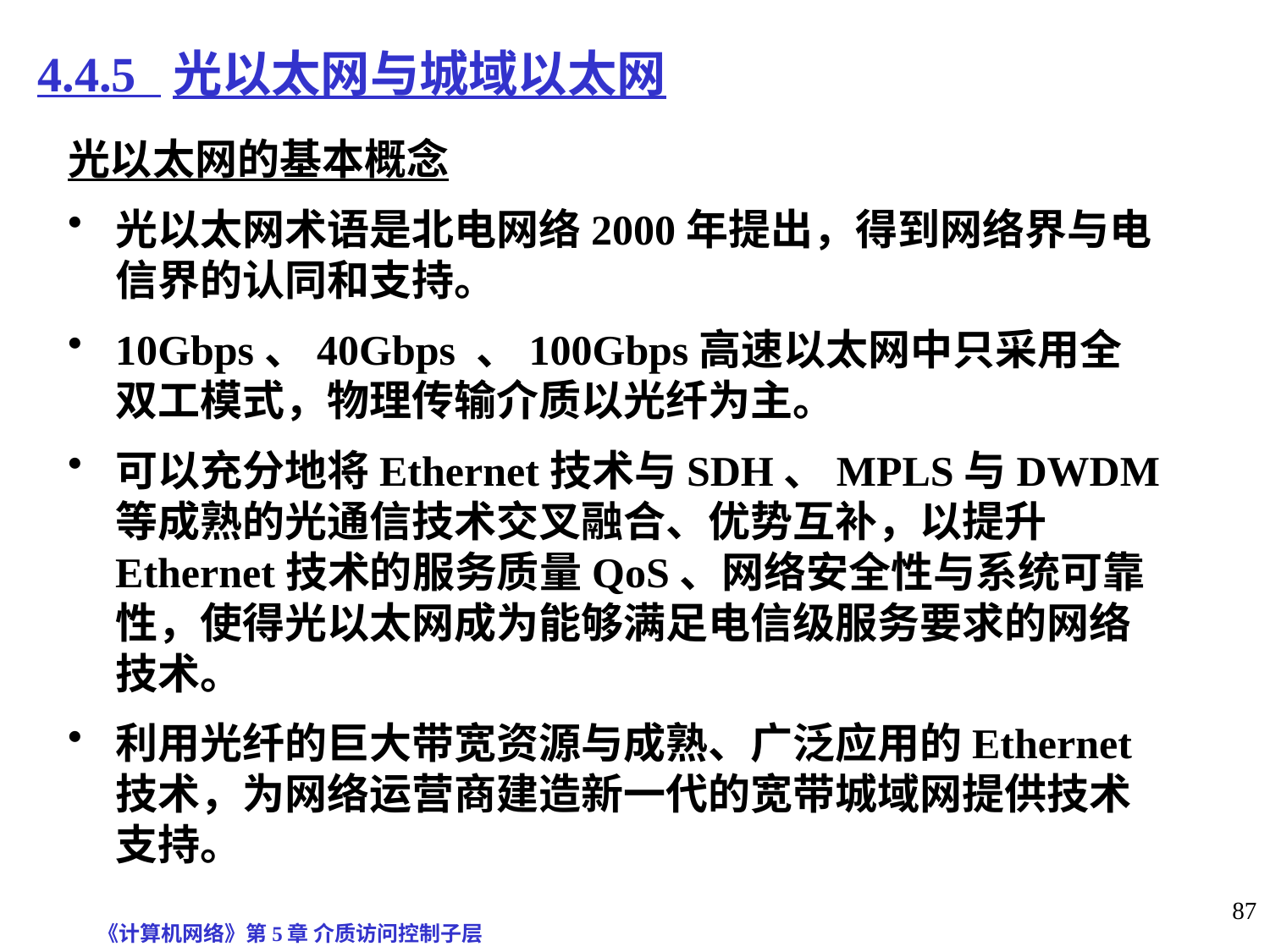

# 4.4.5  光以太网与城域以太网
光以太网的基本概念
光以太网术语是北电网络2000年提出，得到网络界与电信界的认同和支持。
10Gbps、40Gbps 、100Gbps高速以太网中只采用全双工模式，物理传输介质以光纤为主。
可以充分地将Ethernet技术与SDH、MPLS与DWDM等成熟的光通信技术交叉融合、优势互补，以提升Ethernet技术的服务质量QoS、网络安全性与系统可靠性，使得光以太网成为能够满足电信级服务要求的网络技术。
利用光纤的巨大带宽资源与成熟、广泛应用的Ethernet技术，为网络运营商建造新一代的宽带城域网提供技术支持。

《计算机网络》第5章 介质访问控制子层
87